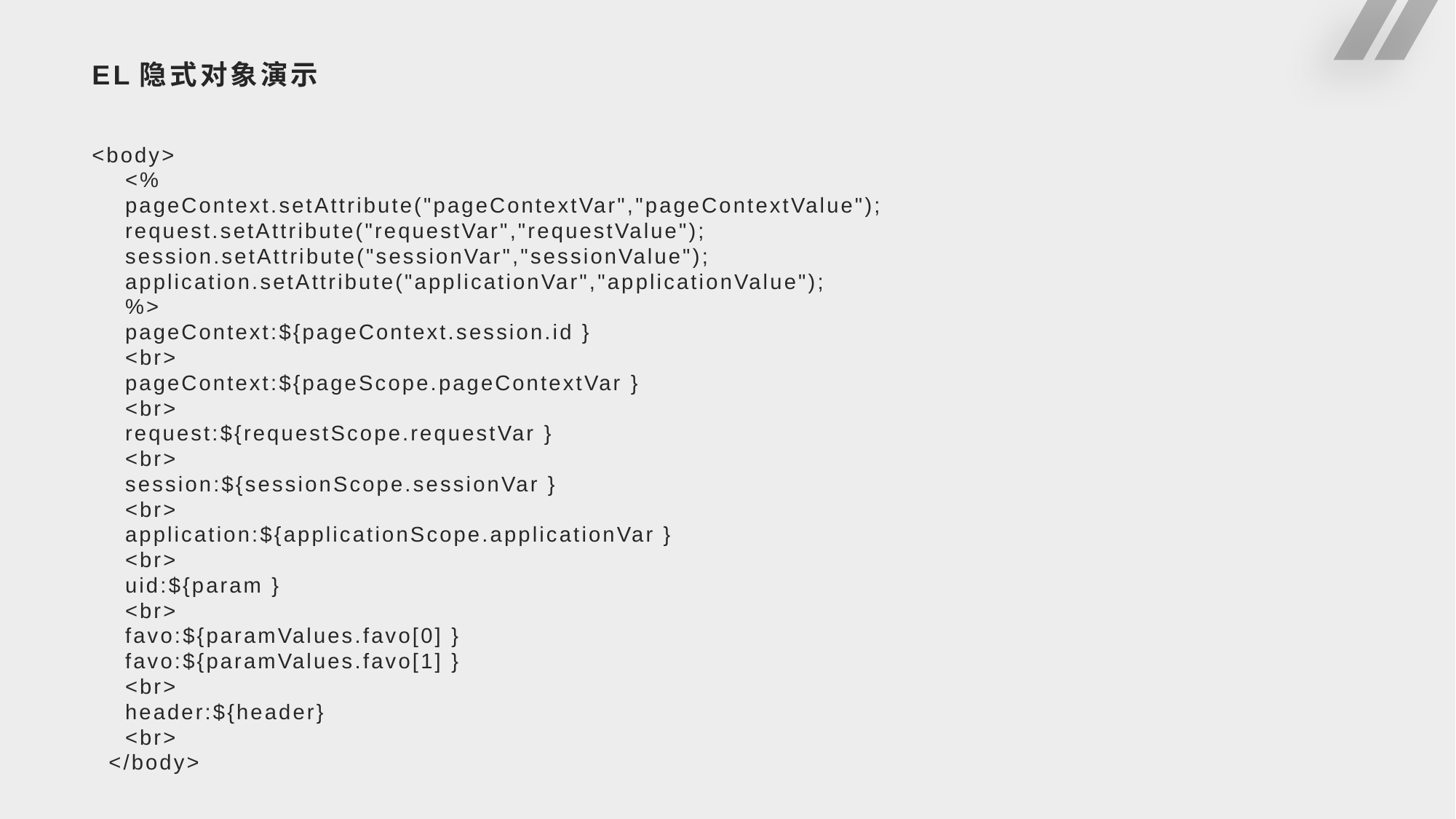

# EL隐式对象演示

<body>
    <%
    pageContext.setAttribute("pageContextVar","pageContextValue");
    request.setAttribute("requestVar","requestValue");
    session.setAttribute("sessionVar","sessionValue");
    application.setAttribute("applicationVar","applicationValue");
    %>
    pageContext:${pageContext.session.id }
    <br>
    pageContext:${pageScope.pageContextVar }
    <br>
    request:${requestScope.requestVar }
    <br>
    session:${sessionScope.sessionVar }
    <br>
    application:${applicationScope.applicationVar }
    <br>
    uid:${param }
    <br>
    favo:${paramValues.favo[0] }
    favo:${paramValues.favo[1] }
    <br>
    header:${header}
    <br>
  </body>